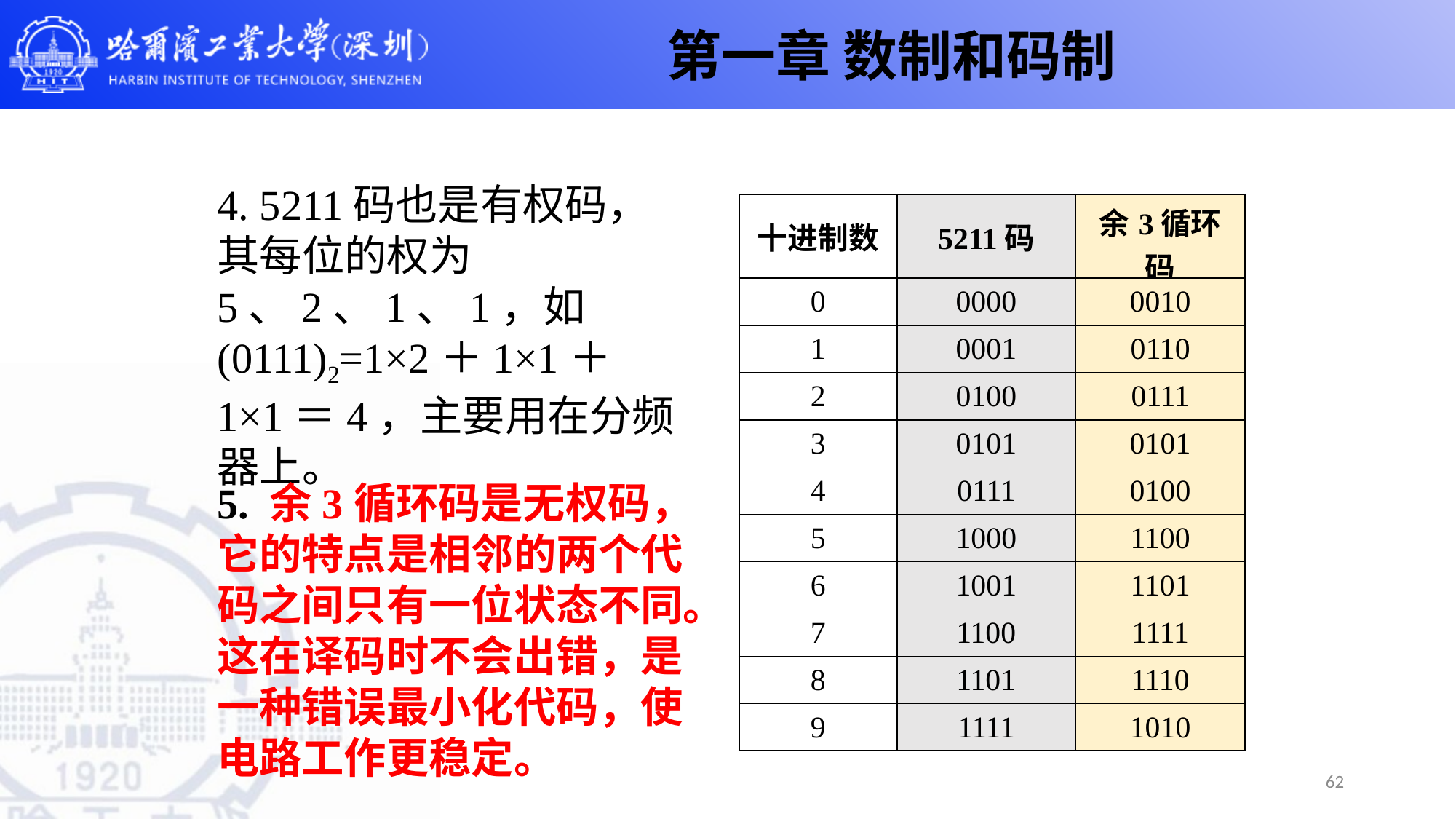

第一章 数制和码制
4. 5211码也是有权码，其每位的权为5、2、1、1，如(0111)2=1×2＋1×1＋1×1＝4，主要用在分频器上。
| 十进制数 | 5211码 | 余3循环码 |
| --- | --- | --- |
| 0 | 0000 | 0010 |
| 1 | 0001 | 0110 |
| 2 | 0100 | 0111 |
| 3 | 0101 | 0101 |
| 4 | 0111 | 0100 |
| 5 | 1000 | 1100 |
| 6 | 1001 | 1101 |
| 7 | 1100 | 1111 |
| 8 | 1101 | 1110 |
| 9 | 1111 | 1010 |
5. 余3循环码是无权码，它的特点是相邻的两个代码之间只有一位状态不同。这在译码时不会出错，是一种错误最小化代码，使电路工作更稳定。
62